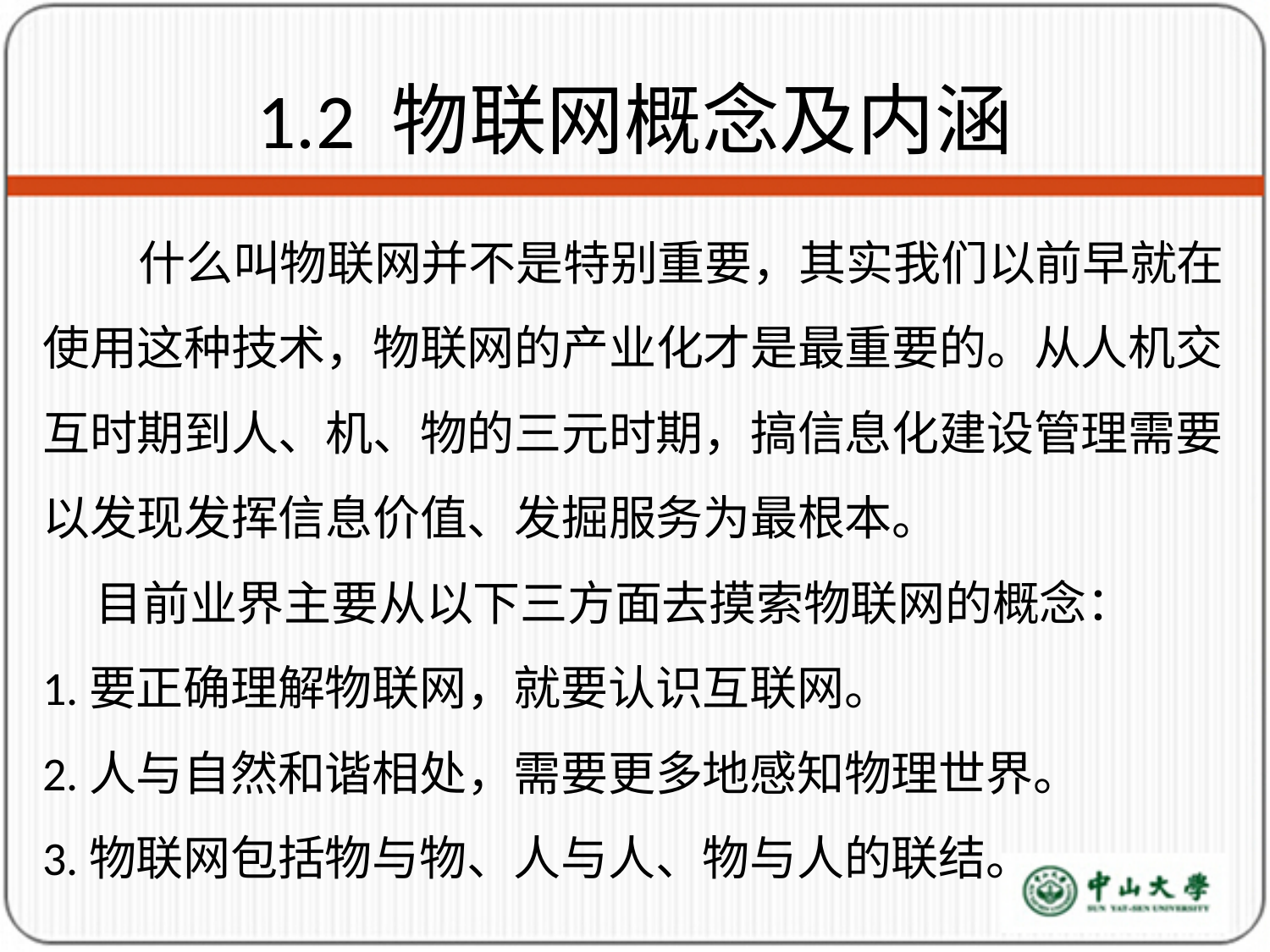

# 1.2 物联网概念及内涵
什么叫物联网并不是特别重要，其实我们以前早就在使用这种技术，物联网的产业化才是最重要的。从人机交互时期到人、机、物的三元时期，搞信息化建设管理需要以发现发挥信息价值、发掘服务为最根本。
    目前业界主要从以下三方面去摸索物联网的概念：
1.要正确理解物联网，就要认识互联网。
2.人与自然和谐相处，需要更多地感知物理世界。
3.物联网包括物与物、人与人、物与人的联结。